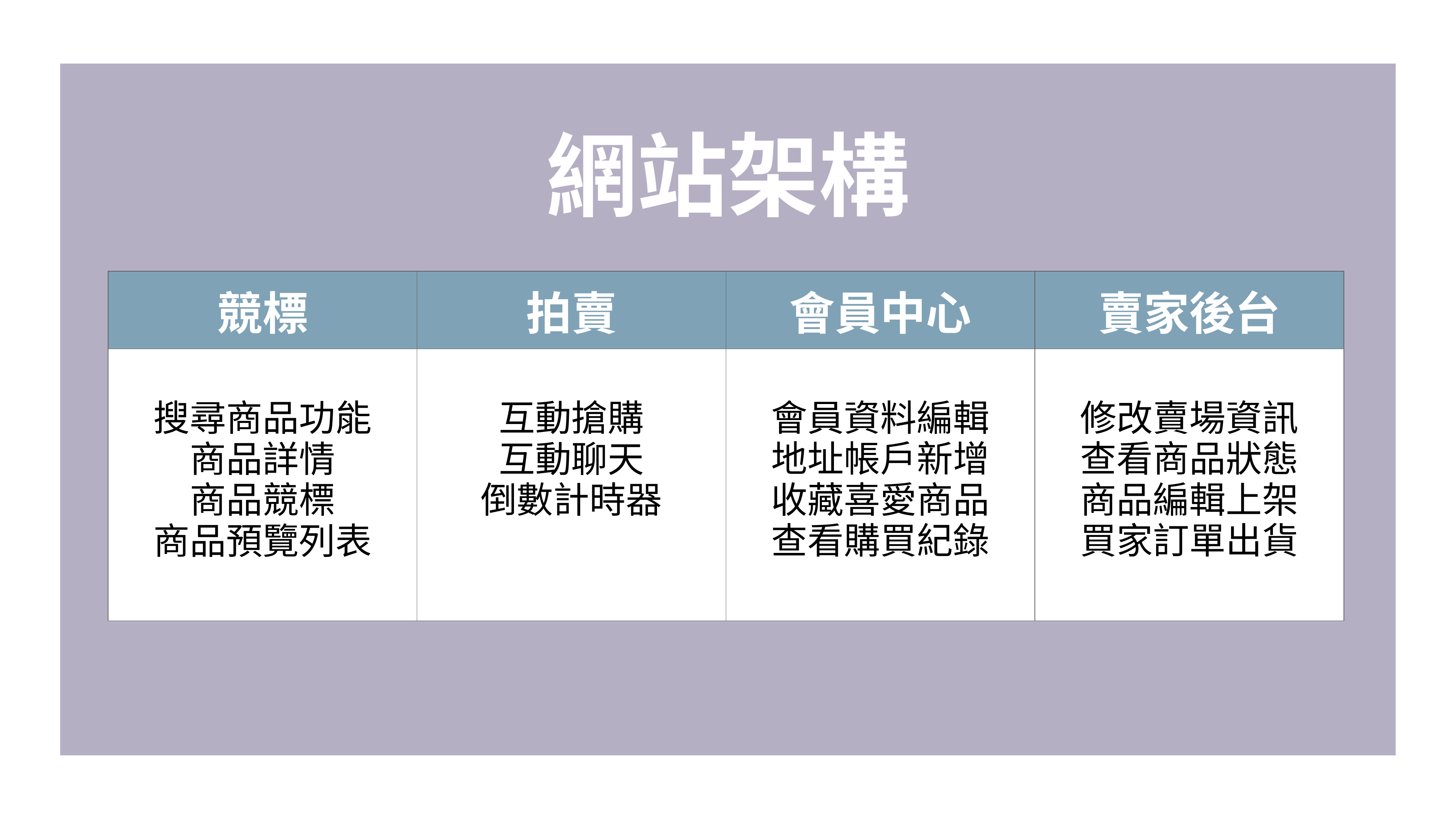

# 網站架構
| 競標 | 拍賣 | 會員中心 | 賣家後台 |
| --- | --- | --- | --- |
| 搜尋商品功能 商品詳情 商品競標 商品預覽列表 | 互動搶購 互動聊天 倒數計時器 | 會員資料編輯 地址帳戶新增 收藏喜愛商品 查看購買紀錄 | 修改賣場資訊 查看商品狀態 商品編輯上架 買家訂單出貨 |